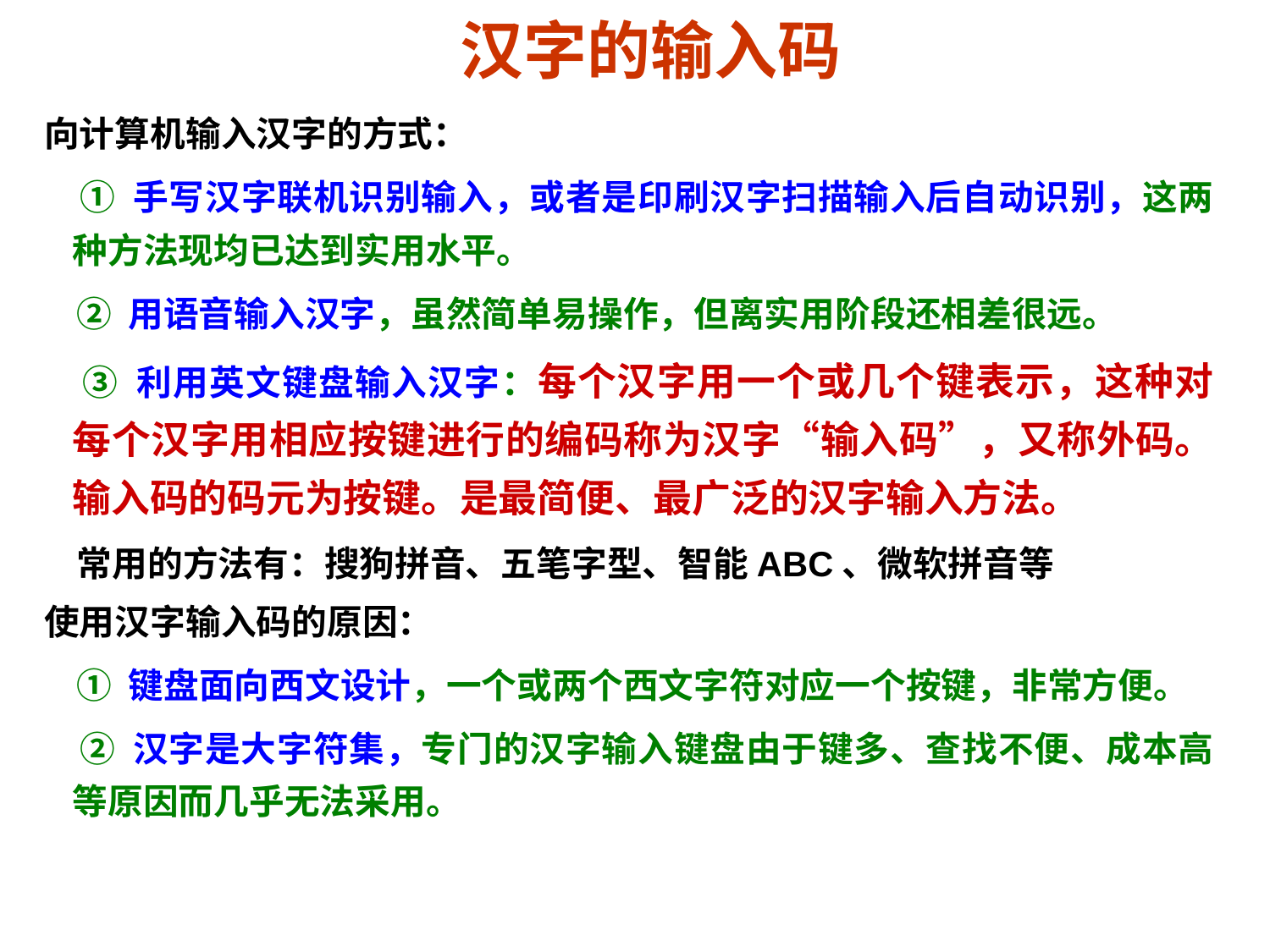

# 汉字的输入码
向计算机输入汉字的方式：
    ① 手写汉字联机识别输入，或者是印刷汉字扫描输入后自动识别，这两种方法现均已达到实用水平。
    ② 用语音输入汉字，虽然简单易操作，但离实用阶段还相差很远。
    ③ 利用英文键盘输入汉字：每个汉字用一个或几个键表示，这种对每个汉字用相应按键进行的编码称为汉字“输入码”，又称外码。输入码的码元为按键。是最简便、最广泛的汉字输入方法。
   常用的方法有：搜狗拼音、五笔字型、智能ABC、微软拼音等
使用汉字输入码的原因：
    ① 键盘面向西文设计，一个或两个西文字符对应一个按键，非常方便。
    ② 汉字是大字符集，专门的汉字输入键盘由于键多、查找不便、成本高等原因而几乎无法采用。